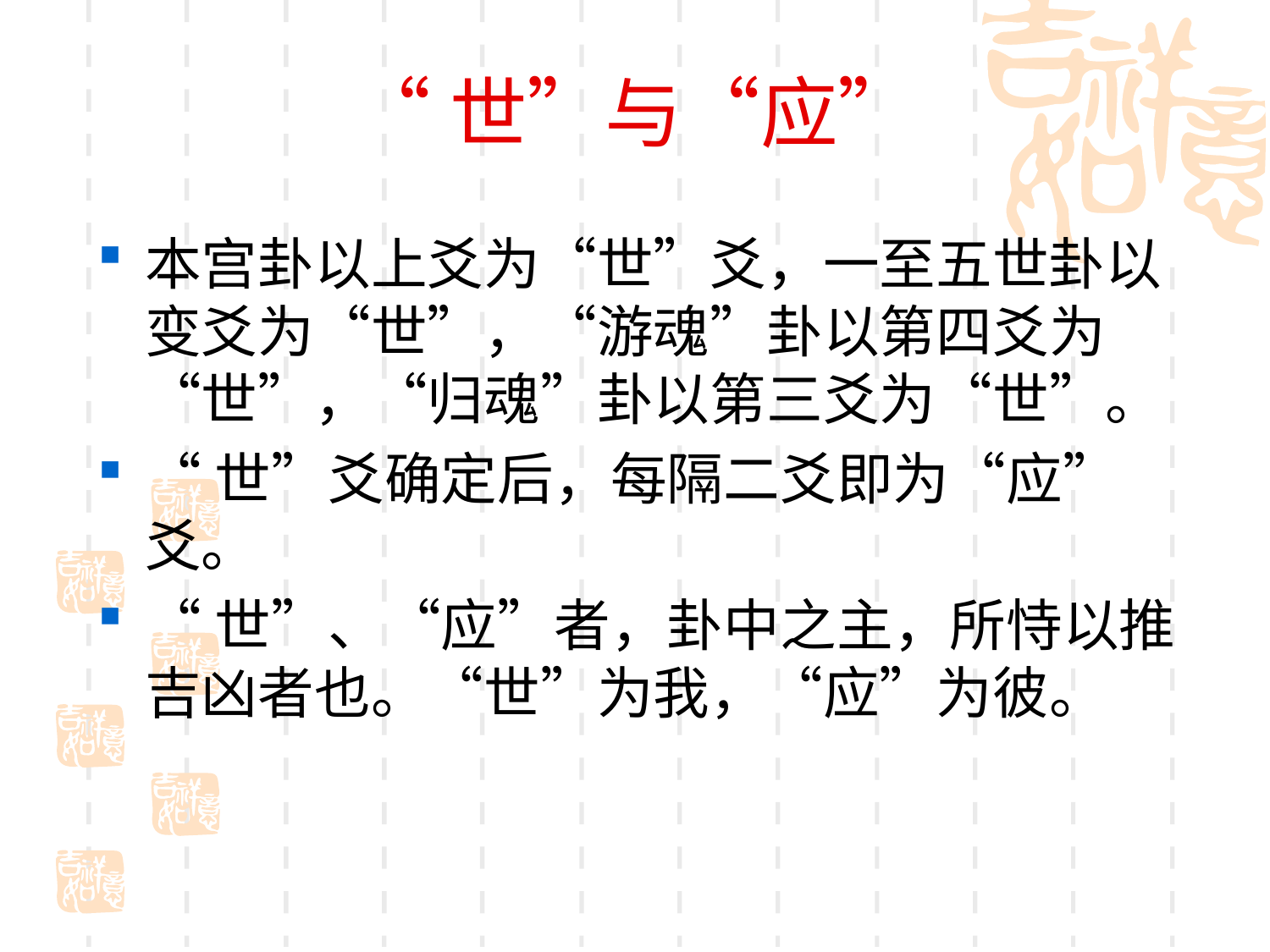

# “世”与“应”
本宫卦以上爻为“世”爻，一至五世卦以变爻为“世”，“游魂”卦以第四爻为“世”，“归魂”卦以第三爻为“世”。
“世”爻确定后，每隔二爻即为“应”爻。
“世”、“应”者，卦中之主，所恃以推吉凶者也。“世”为我，“应”为彼。